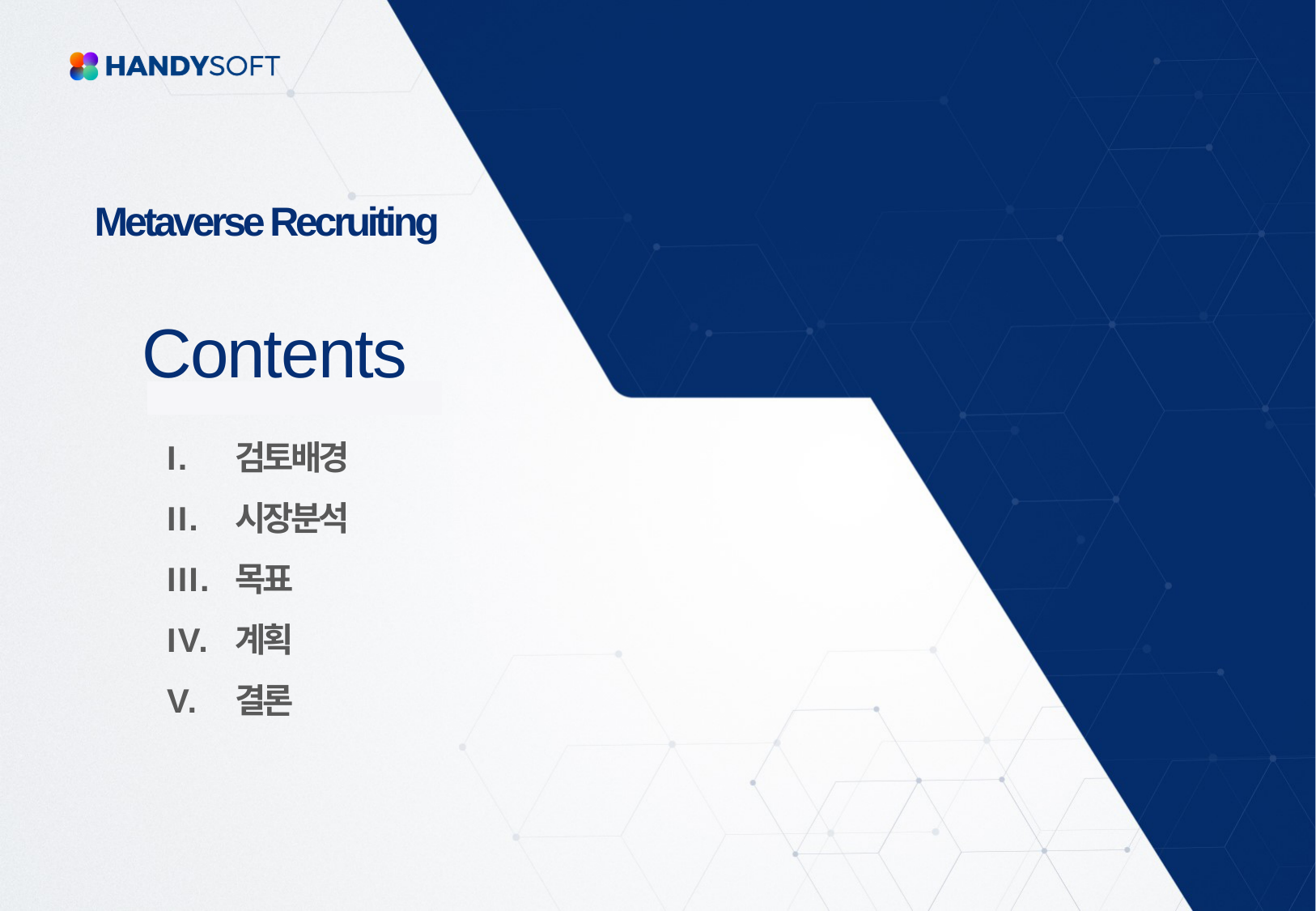

Metaverse Recruiting

검토배경
시장분석
목표
계획
결론